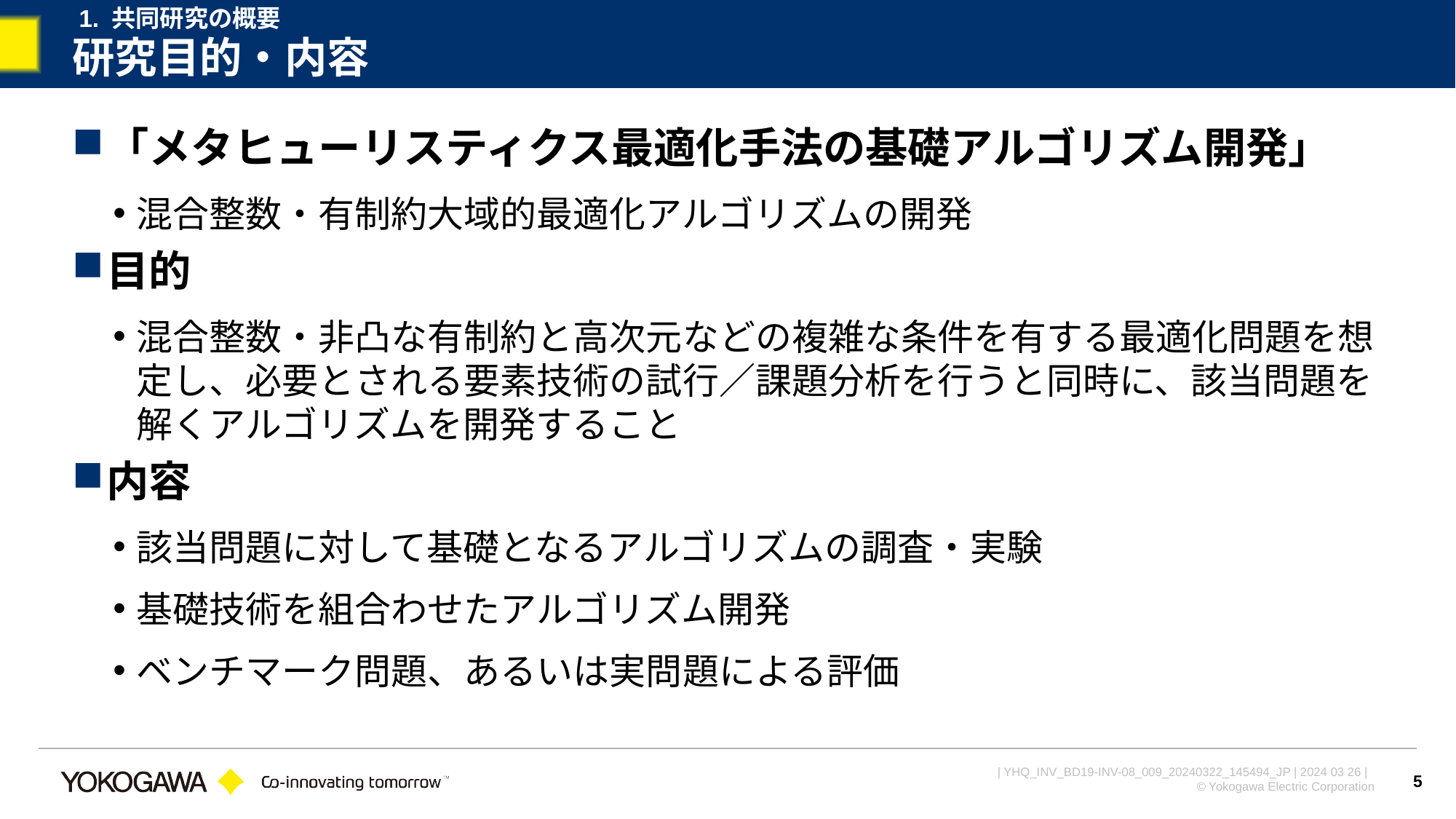

1. 共同研究の概要
# 研究目的・内容
「メタヒューリスティクス最適化手法の基礎アルゴリズム開発」
混合整数・有制約大域的最適化アルゴリズムの開発
目的
混合整数・非凸な有制約と高次元などの複雑な条件を有する最適化問題を想定し、必要とされる要素技術の試行／課題分析を行うと同時に、該当問題を解くアルゴリズムを開発すること
内容
該当問題に対して基礎となるアルゴリズムの調査・実験
基礎技術を組合わせたアルゴリズム開発
ベンチマーク問題、あるいは実問題による評価
5